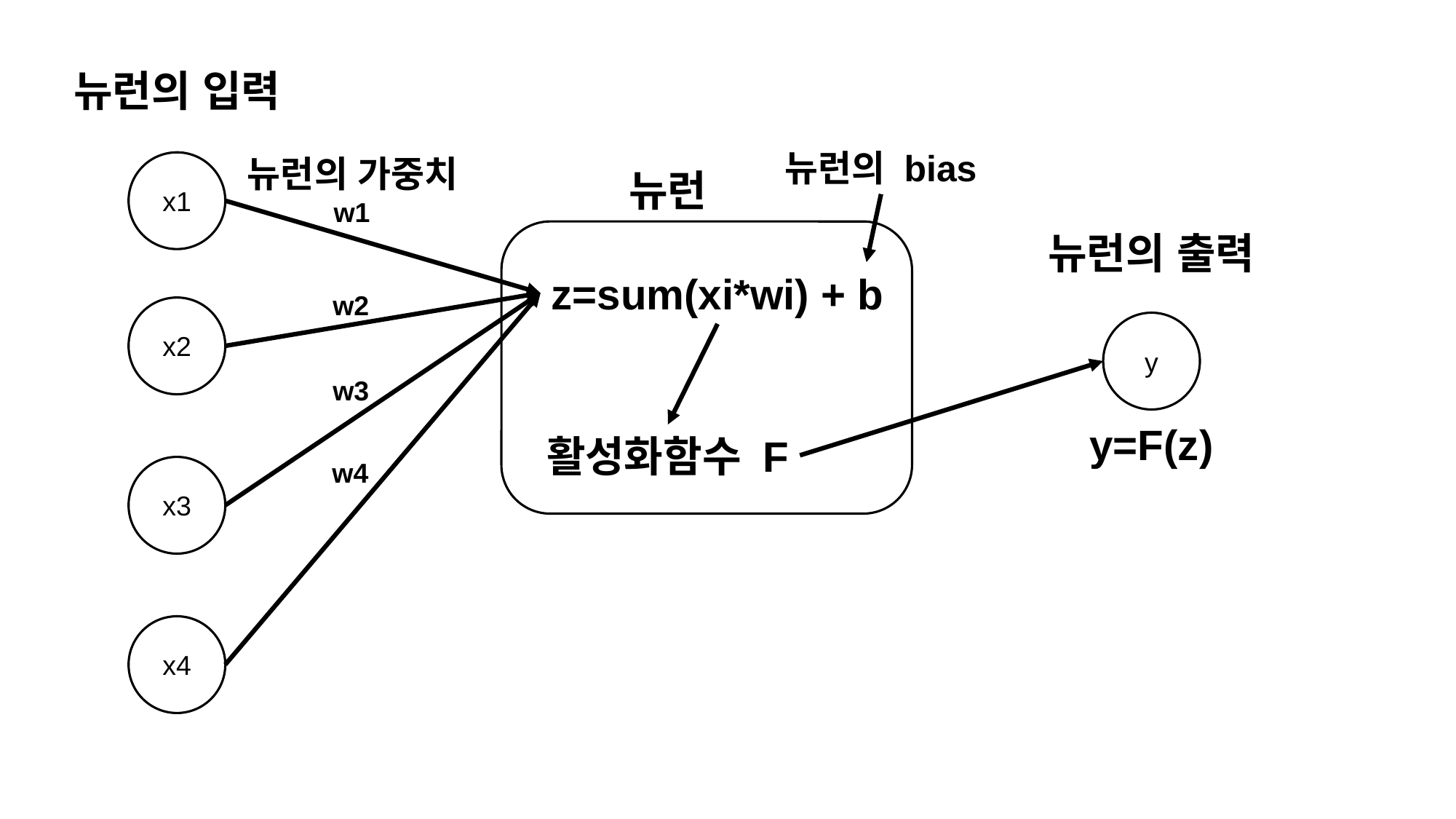

뉴런의 입력
뉴런의 bias
뉴런의 가중치
x1
뉴런
w1
뉴런의 출력

z=sum(xi*wi) + b
w2
w3
w4
x2
y
y=F(z)
활성화함수 F
x3
x4